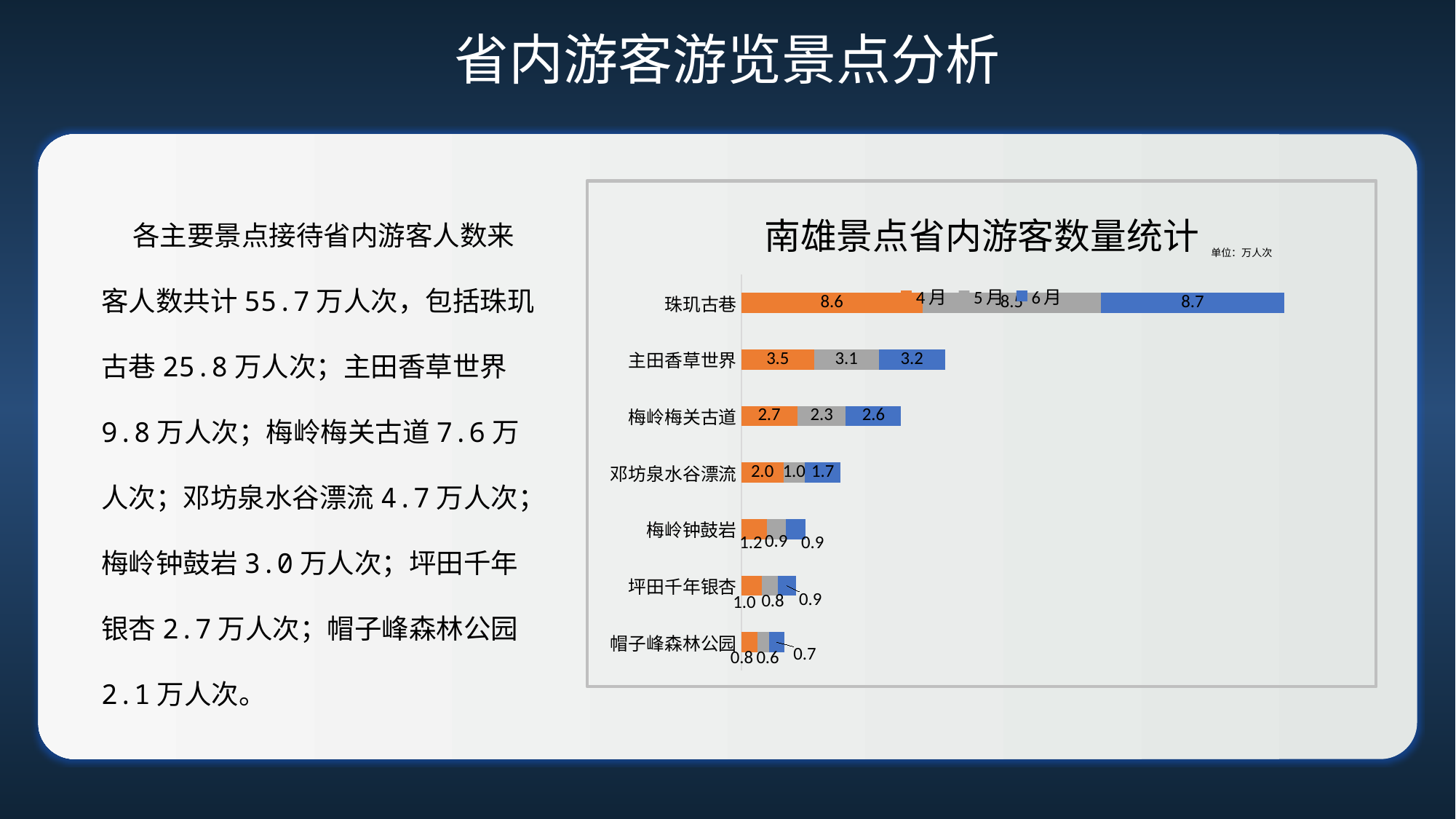

# 省内游客游览景点分析

### Chart: 南雄景点省内游客数量统计

| Category | 4月 | 5月 | 6月 |
|---|---|---|---|
| 帽子峰森林公园 | 0.7581 | 0.57285 | 0.7258 |
| 坪田千年银杏 | 0.98705 | 0.7505 | 0.8569 |
| 梅岭钟鼓岩 | 1.2065 | 0.9177 | 0.9443 |
| 邓坊泉水谷漂流 | 2.00545 | 1.0203 | 1.7062 |
| 梅岭梅关古道 | 2.6695 | 2.31135 | 2.6201 |
| 主田香草世界 | 3.4713 | 3.06945 | 3.173 |
| 珠玑古巷 | 8.631 | 8.5077 | 8.7156 |
    各主要景点接待省内游客人数来客人数共计55.7万人次，包括珠玑古巷25.8万人次；主田香草世界9.8万人次；梅岭梅关古道7.6万人次；邓坊泉水谷漂流4.7万人次；梅岭钟鼓岩3.0万人次；坪田千年银杏2.7万人次；帽子峰森林公园2.1万人次。